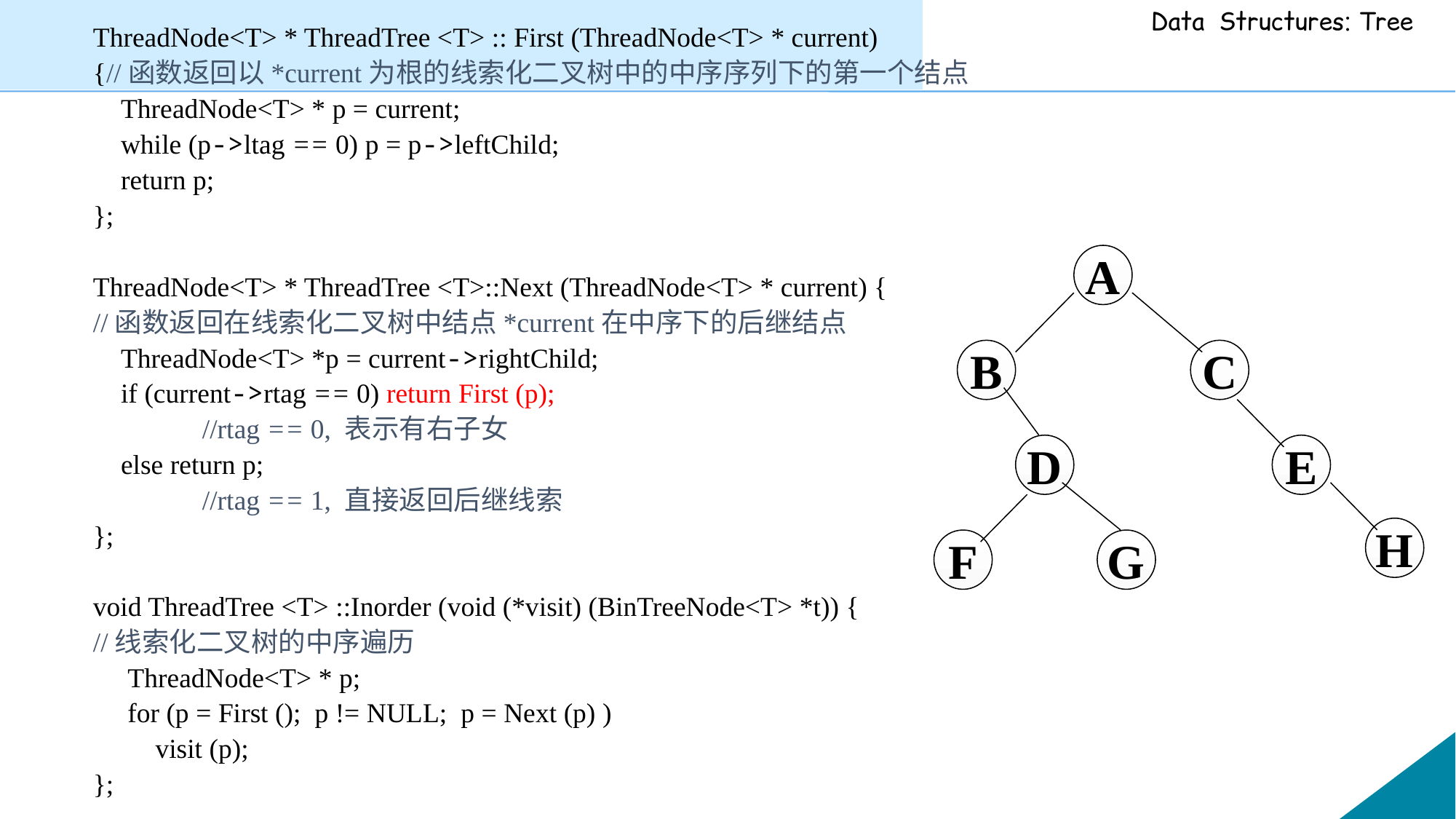

ThreadNode<T> * ThreadTree <T> :: First (ThreadNode<T> * current)
{//函数返回以*current为根的线索化二叉树中的中序序列下的第一个结点
    ThreadNode<T> * p = current;
    while (p->ltag == 0) p = p->leftChild;
    return p;
};

ThreadNode<T> * ThreadTree <T>::Next (ThreadNode<T> * current) {
//函数返回在线索化二叉树中结点*current在中序下的后继结点
    ThreadNode<T> *p = current->rightChild;
    if (current->rtag == 0) return First (p);
 	//rtag == 0, 表示有右子女
    else return p;
	//rtag == 1, 直接返回后继线索
};

void ThreadTree <T> ::Inorder (void (*visit) (BinTreeNode<T> *t)) {
//线索化二叉树的中序遍历
     ThreadNode<T> * p;
     for (p = First ();  p != NULL;  p = Next (p) )
         visit (p);
};
A

B
C

D
E

H
F
G